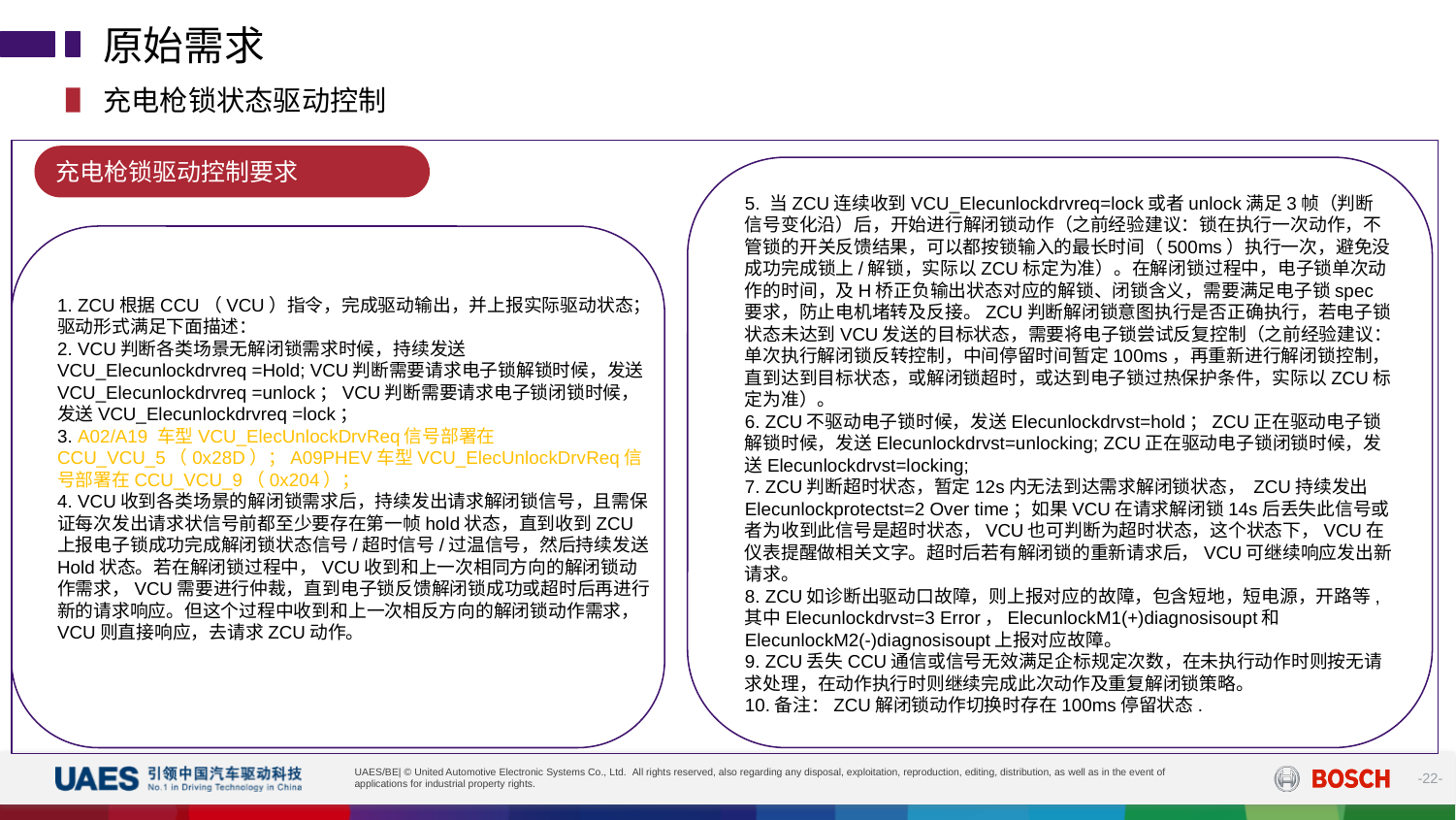

原始需求

充电枪锁状态驱动控制

充电枪锁驱动控制要求

5. 当ZCU连续收到VCU_Elecunlockdrvreq=lock或者unlock满足3帧（判断信号变化沿）后，开始进行解闭锁动作（之前经验建议：锁在执行一次动作，不管锁的开关反馈结果，可以都按锁输入的最长时间（500ms）执行一次，避免没成功完成锁上/解锁，实际以ZCU标定为准）。在解闭锁过程中，电子锁单次动作的时间，及H桥正负输出状态对应的解锁、闭锁含义，需要满足电子锁spec要求，防止电机堵转及反接。ZCU判断解闭锁意图执行是否正确执行，若电子锁状态未达到VCU发送的目标状态，需要将电子锁尝试反复控制（之前经验建议：单次执行解闭锁反转控制，中间停留时间暂定100ms，再重新进行解闭锁控制，直到达到目标状态，或解闭锁超时，或达到电子锁过热保护条件，实际以ZCU标定为准）。
6. ZCU不驱动电子锁时候，发送Elecunlockdrvst=hold；ZCU正在驱动电子锁解锁时候，发送Elecunlockdrvst=unlocking; ZCU正在驱动电子锁闭锁时候，发送Elecunlockdrvst=locking;
7. ZCU判断超时状态，暂定12s内无法到达需求解闭锁状态， ZCU持续发出Elecunlockprotectst=2 Over time；如果VCU在请求解闭锁14s后丢失此信号或者为收到此信号是超时状态，VCU也可判断为超时状态，这个状态下，VCU在仪表提醒做相关文字。超时后若有解闭锁的重新请求后，VCU可继续响应发出新请求。
8. ZCU如诊断出驱动口故障，则上报对应的故障，包含短地，短电源，开路等, 其中Elecunlockdrvst=3 Error，ElecunlockM1(+)diagnosisoupt和ElecunlockM2(-)diagnosisoupt上报对应故障。
9. ZCU丢失CCU通信或信号无效满足企标规定次数，在未执行动作时则按无请求处理，在动作执行时则继续完成此次动作及重复解闭锁策略。
10.备注：ZCU解闭锁动作切换时存在100ms停留状态.

1. ZCU根据CCU（VCU）指令，完成驱动输出，并上报实际驱动状态；驱动形式满足下面描述：
2. VCU判断各类场景无解闭锁需求时候，持续发送VCU_Elecunlockdrvreq =Hold; VCU判断需要请求电子锁解锁时候，发送VCU_Elecunlockdrvreq =unlock；VCU判断需要请求电子锁闭锁时候，发送VCU_Elecunlockdrvreq =lock；
3. A02/A19 车型VCU_ElecUnlockDrvReq信号部署在CCU_VCU_5（0x28D）；A09PHEV车型VCU_ElecUnlockDrvReq信号部署在CCU_VCU_9（0x204）；
4. VCU收到各类场景的解闭锁需求后，持续发出请求解闭锁信号，且需保证每次发出请求状信号前都至少要存在第一帧hold状态，直到收到ZCU上报电子锁成功完成解闭锁状态信号/超时信号/过温信号，然后持续发送Hold状态。若在解闭锁过程中，VCU收到和上一次相同方向的解闭锁动作需求，VCU需要进行仲裁，直到电子锁反馈解闭锁成功或超时后再进行新的请求响应。但这个过程中收到和上一次相反方向的解闭锁动作需求，VCU则直接响应，去请求ZCU动作。